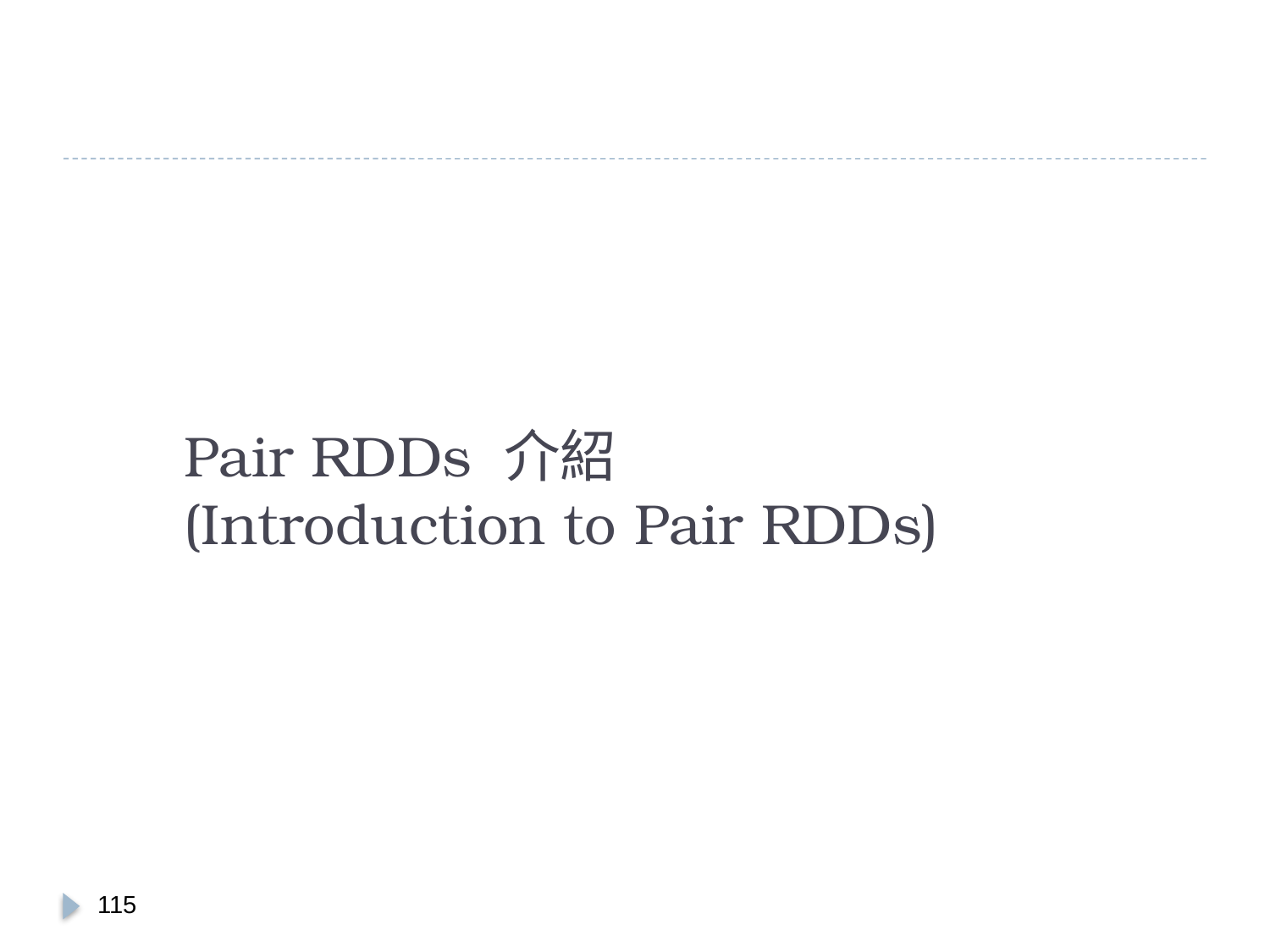

# Pair RDDs 介紹 (Introduction to Pair RDDs)
115